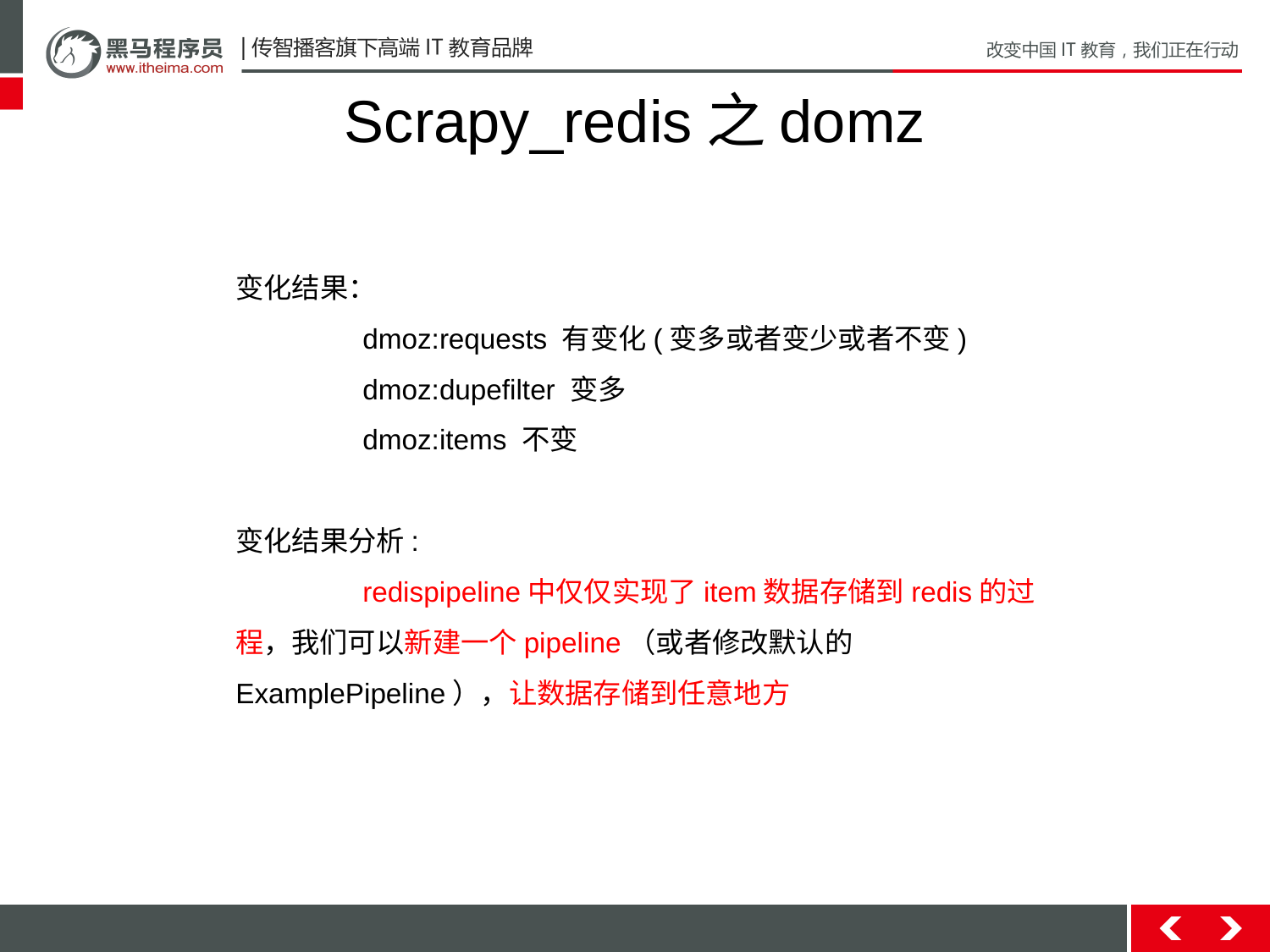

# Scrapy_redis之domz
变化结果：
	dmoz:requests 有变化(变多或者变少或者不变)
	dmoz:dupefilter 变多
	dmoz:items 不变

变化结果分析:
	redispipeline中仅仅实现了item数据存储到redis的过程，我们可以新建一个pipeline（或者修改默认的ExamplePipeline），让数据存储到任意地方